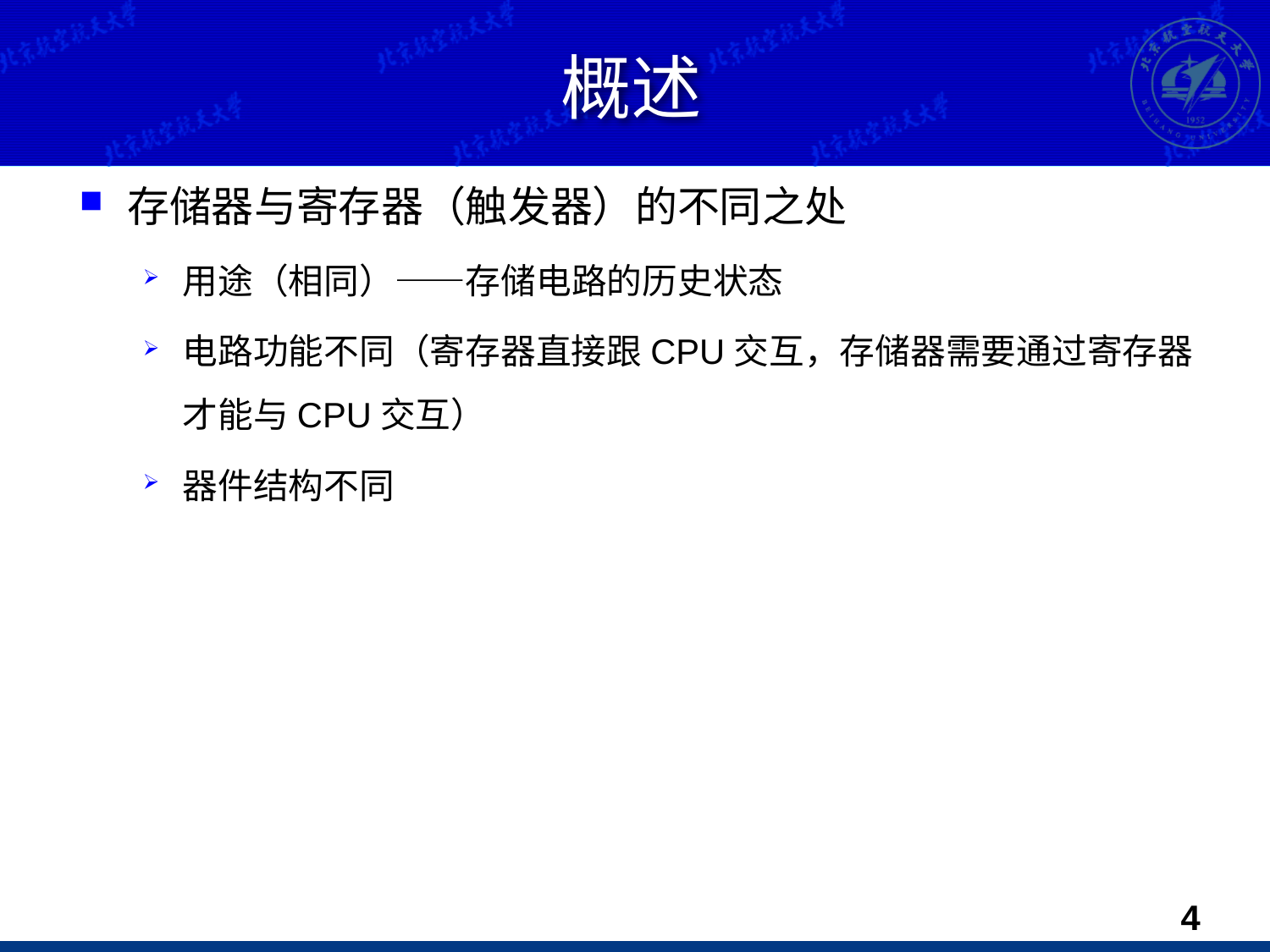

# 概述
存储器与寄存器（触发器）的不同之处
用途（相同）——存储电路的历史状态
电路功能不同（寄存器直接跟CPU交互，存储器需要通过寄存器才能与CPU交互）
器件结构不同

4